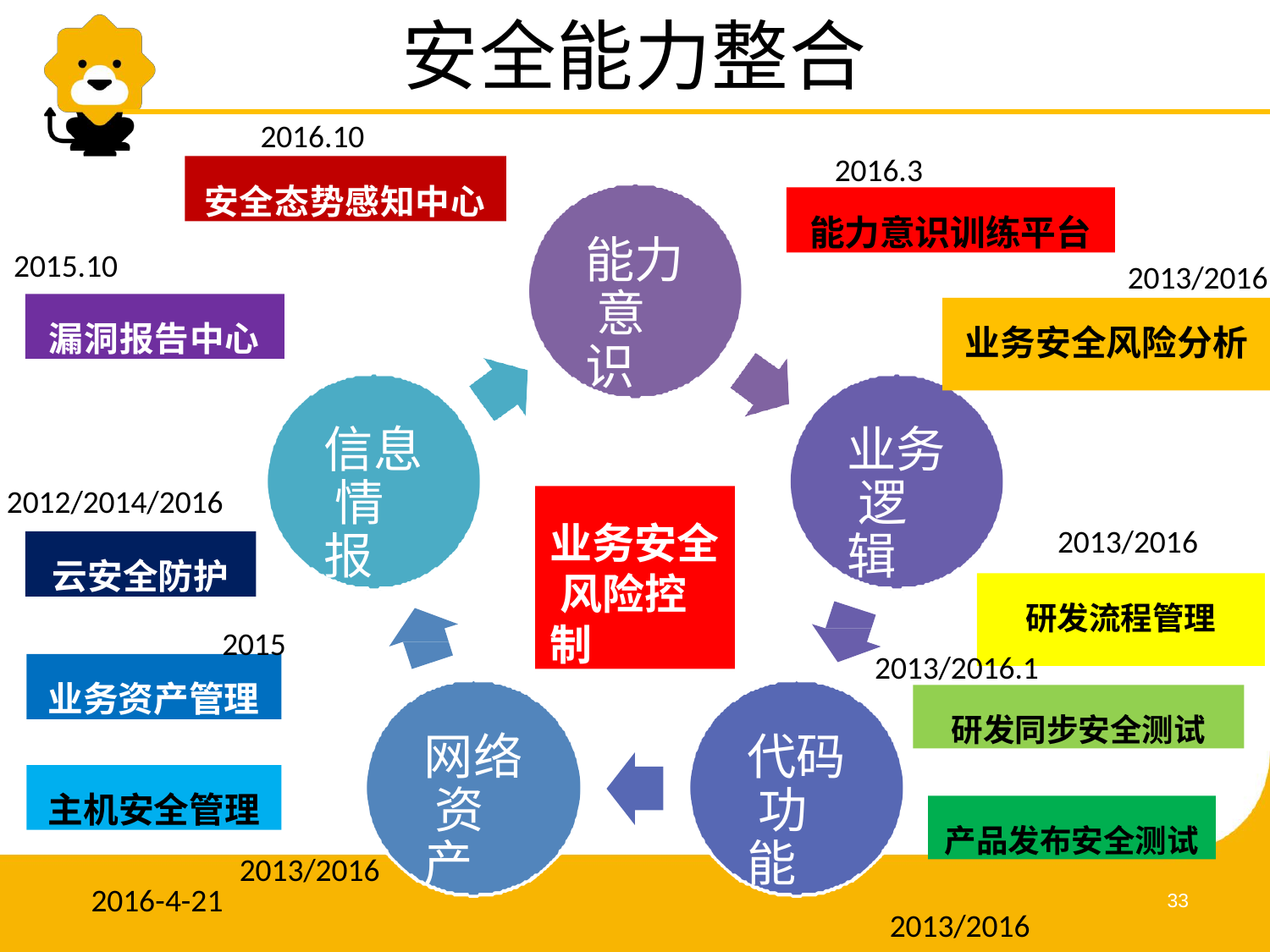

# 安全能力整合

2016.10
2016.3
安全态势感知中心

能力意识训练平台
能力  意识
2015.10
2013/2016
漏洞报告中心

业务安全风险分析
信息  情报
业务  逻辑
2012/2014/2016
业务安全  风险控制
2013/2016
云安全防护

研发流程管理

2015
2013/2016.1
业务资产管理

研发同步安全测试
网络  资产
代码  功能

主机安全管理
产品发布安全测试
2013/2016
2016-4-21
33
2013/2016